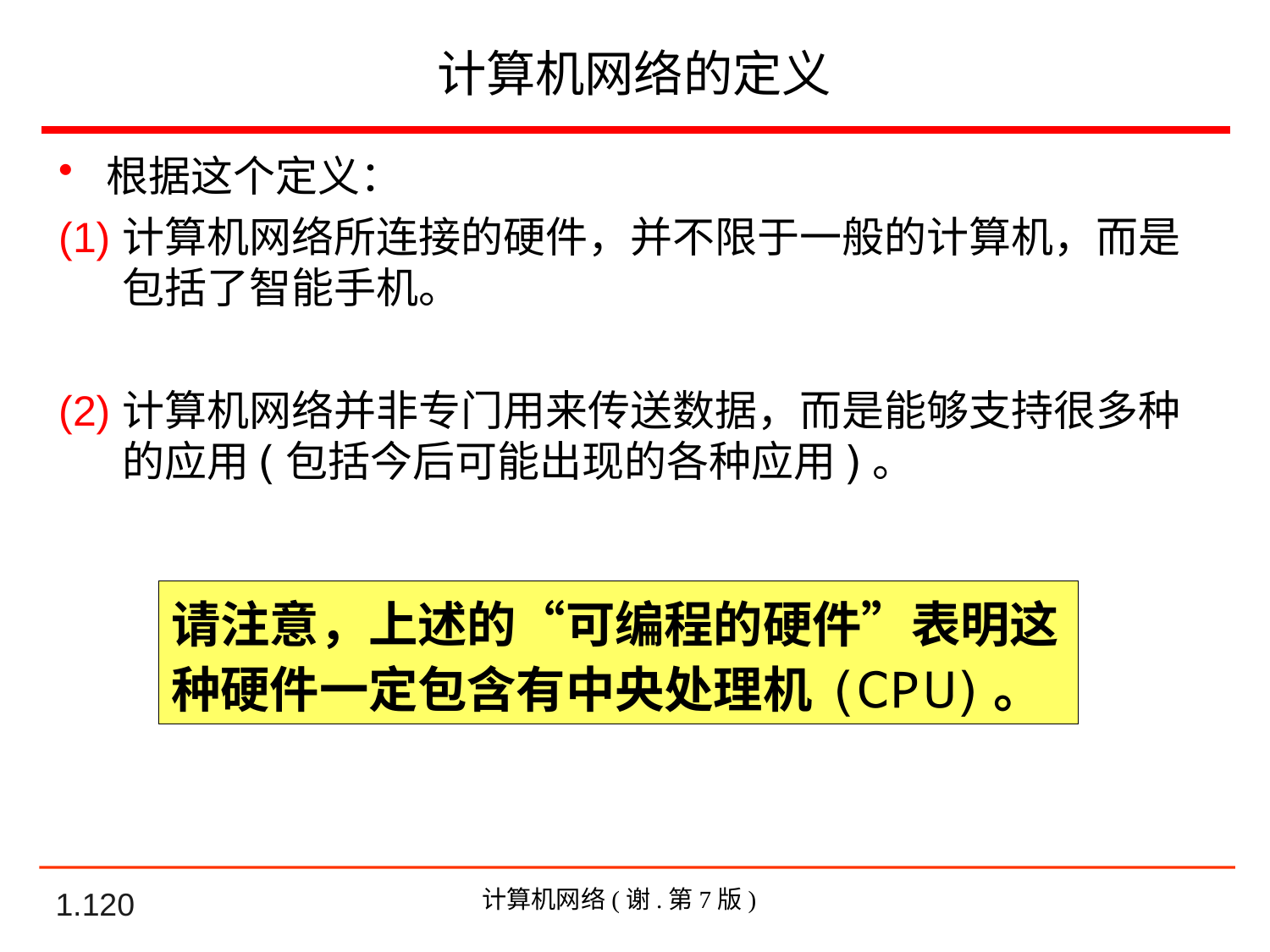

# 计算机网络的定义
根据这个定义：
计算机网络所连接的硬件，并不限于一般的计算机，而是包括了智能手机。

计算机网络并非专门用来传送数据，而是能够支持很多种的应用(包括今后可能出现的各种应用)。
请注意，上述的“可编程的硬件”表明这种硬件一定包含有中央处理机 (CPU)。